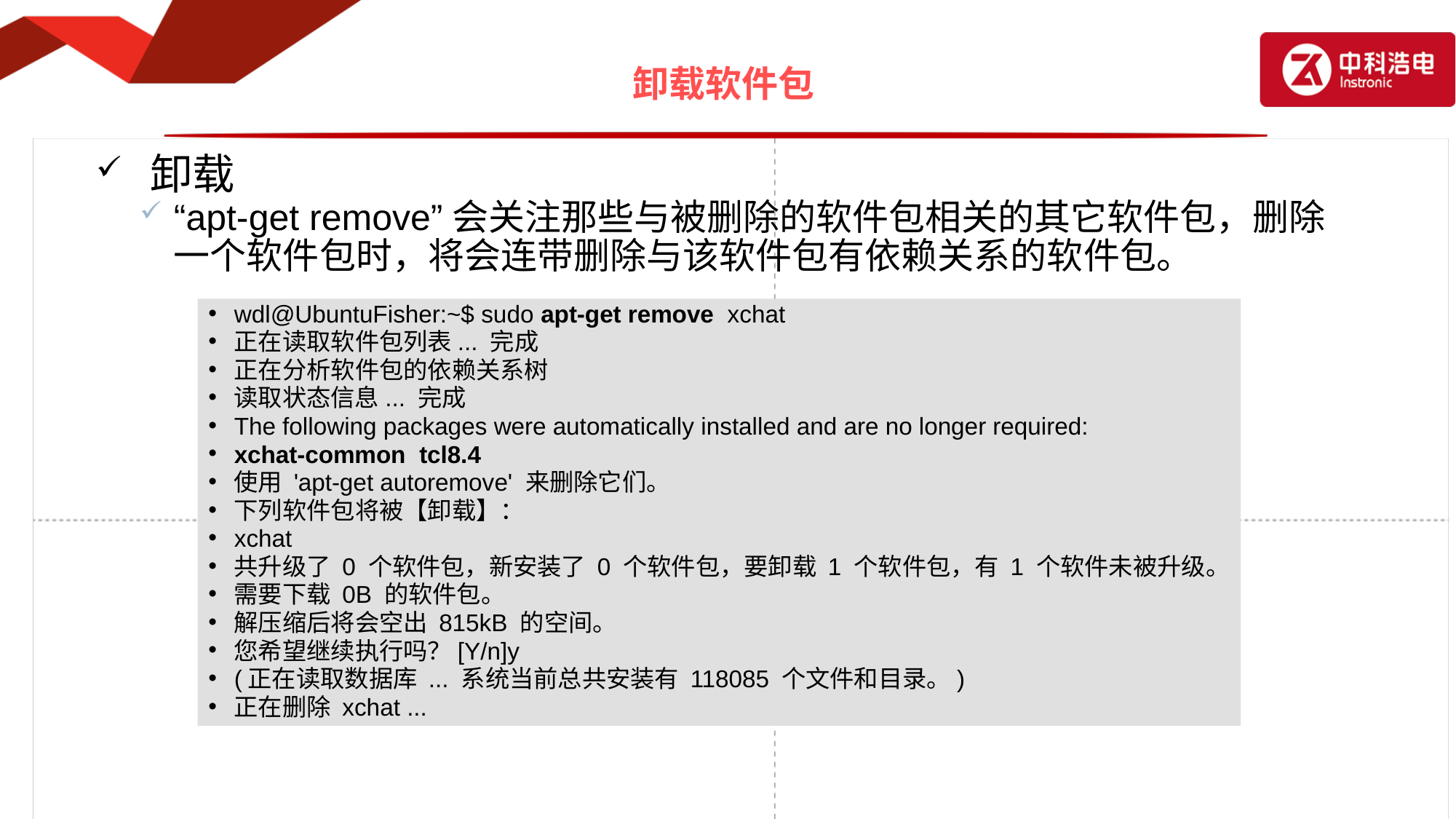

# 卸载软件包
卸载
“apt-get remove”会关注那些与被删除的软件包相关的其它软件包，删除一个软件包时，将会连带删除与该软件包有依赖关系的软件包。
wdl@UbuntuFisher:~$ sudo apt-get remove  xchat
正在读取软件包列表... 完成
正在分析软件包的依赖关系树
读取状态信息... 完成
The following packages were automatically installed and are no longer required:
xchat-common  tcl8.4
使用 'apt-get autoremove' 来删除它们。
下列软件包将被【卸载】：
xchat
共升级了 0 个软件包，新安装了 0 个软件包，要卸载 1 个软件包，有 1 个软件未被升级。
需要下载 0B 的软件包。
解压缩后将会空出 815kB 的空间。
您希望继续执行吗？[Y/n]y
(正在读取数据库 ... 系统当前总共安装有 118085 个文件和目录。)
正在删除 xchat ...